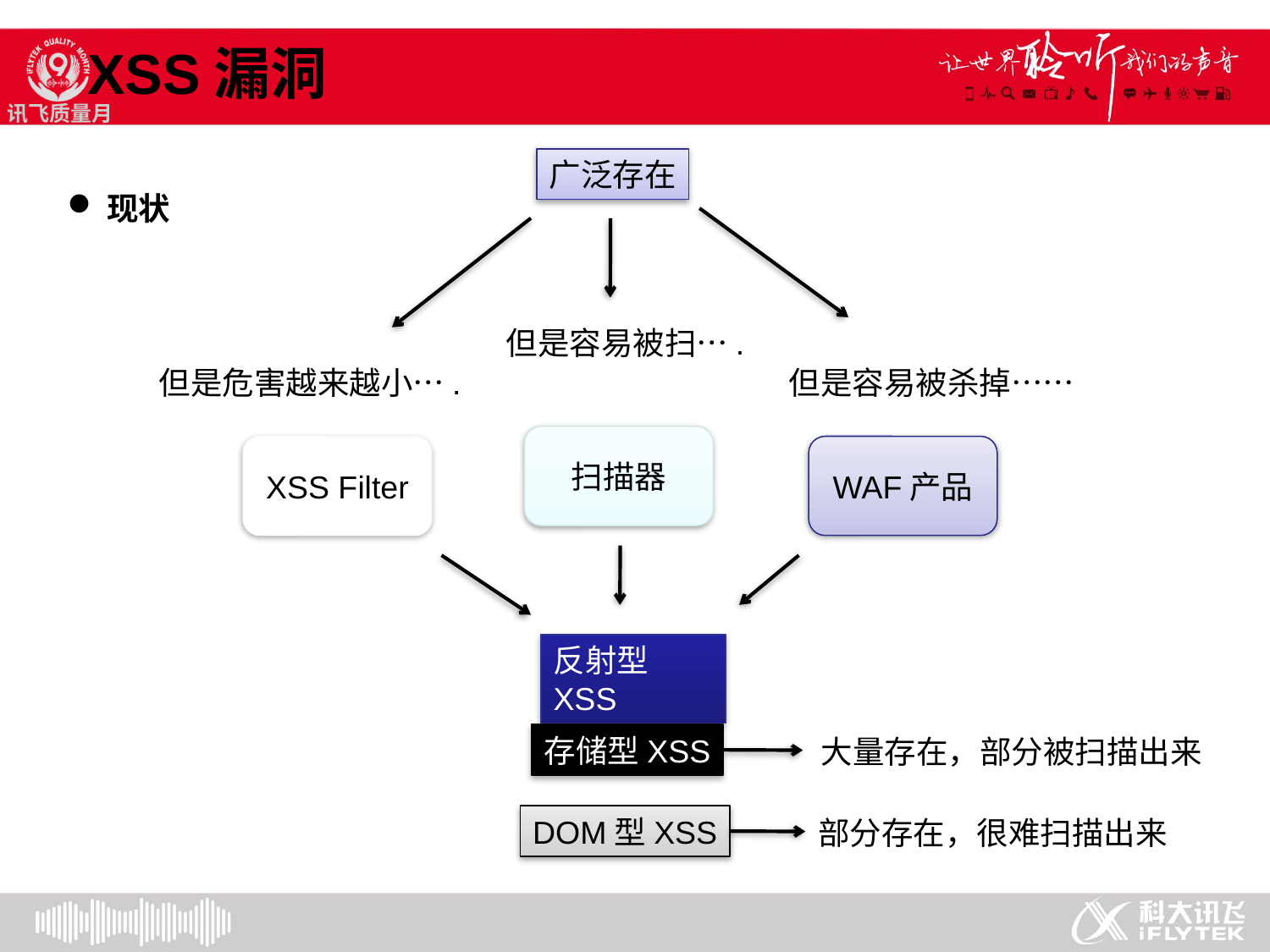

XSS漏洞
广泛存在
但是容易被扫….
但是危害越来越小….
但是容易被杀掉……
扫描器
XSS Filter
WAF产品
现状
反射型XSS
存储型XSS
大量存在，部分被扫描出来
DOM型XSS
部分存在，很难扫描出来